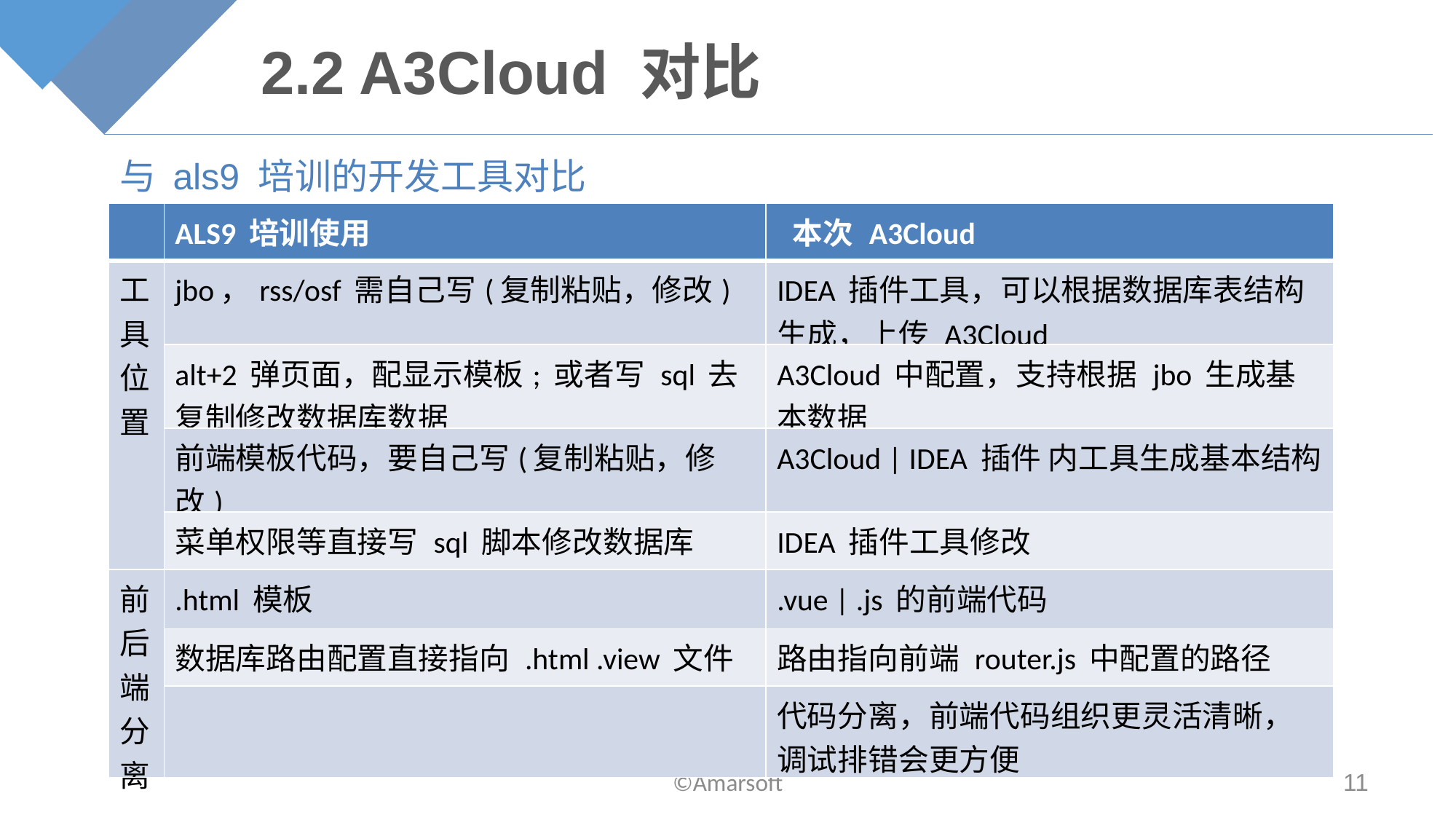

# 2.2 A3Cloud 对比
与 als9 培训的开发工具对比
|  | ALS9 培训使用 | 本次 A3Cloud |
| --- | --- | --- |
| 工具位置 | jbo，rss/osf 需自己写(复制粘贴，修改) | IDEA 插件工具，可以根据数据库表结构生成，上传 A3Cloud |
|  | alt+2 弹页面，配显示模板; 或者写 sql 去复制修改数据库数据 | A3Cloud 中配置，支持根据 jbo 生成基本数据 |
|  | 前端模板代码，要自己写(复制粘贴，修改) | A3Cloud | IDEA 插件 内工具生成基本结构 |
|  | 菜单权限等直接写 sql 脚本修改数据库 | IDEA 插件工具修改 |
| 前后端分离 | .html 模板 | .vue | .js 的前端代码 |
|  | 数据库路由配置直接指向 .html .view 文件 | 路由指向前端 router.js 中配置的路径 |
|  |  | 代码分离，前端代码组织更灵活清晰，调试排错会更方便 |
©Amarsoft
11